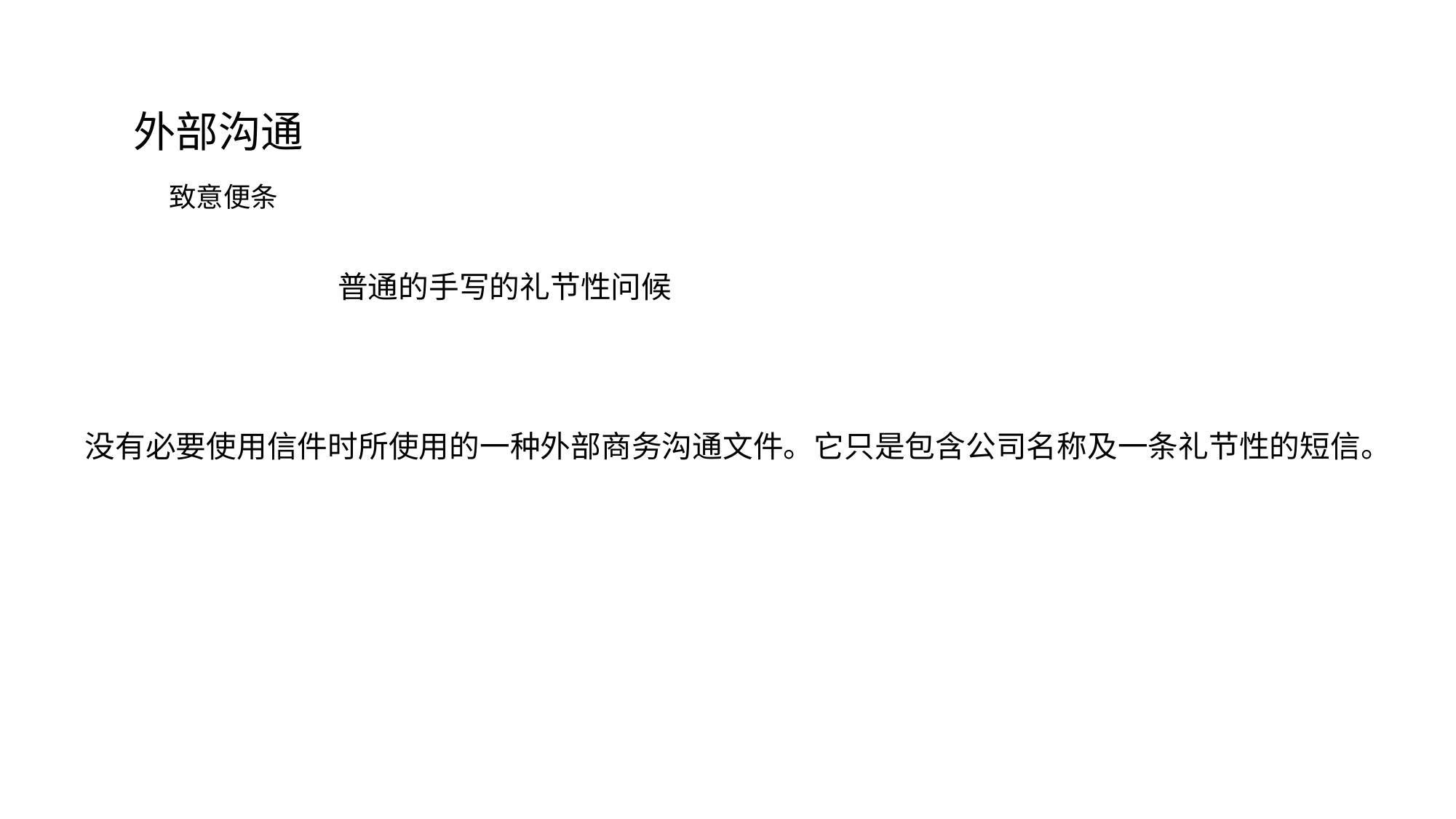

外部沟通
致意便条
普通的手写的礼节性问候
没有必要使用信件时所使用的一种外部商务沟通文件。它只是包含公司名称及一条礼节性的短信。